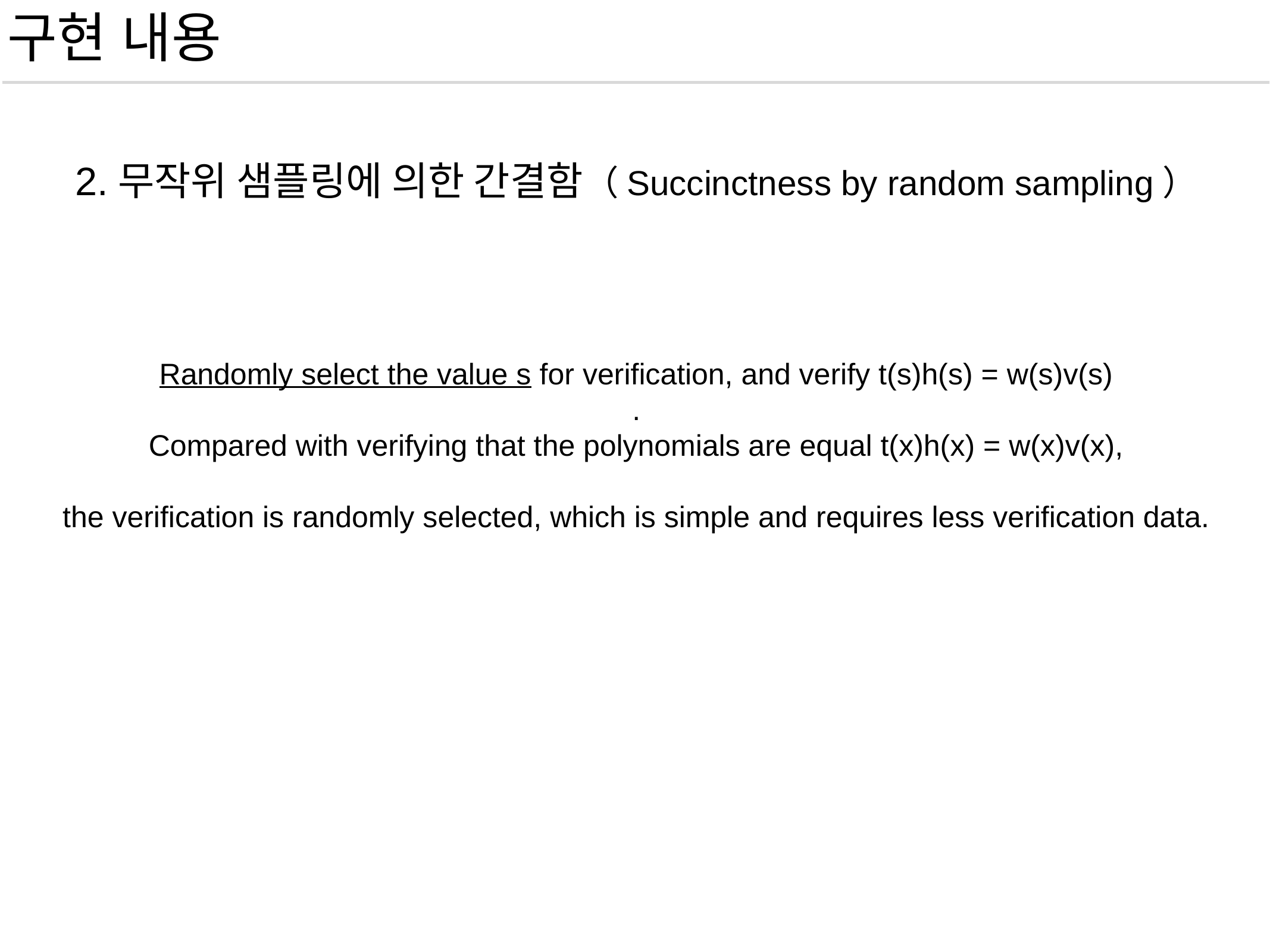

구현 내용
2.무작위 샘플링에 의한 간결함（Succinctness by random sampling）
Randomly select the value s for verification, and verify t(s)h(s) = w(s)v(s)
.
 Compared with verifying that the polynomials are equal t(x)h(x) = w(x)v(x),

the verification is randomly selected, which is simple and requires less verification data.